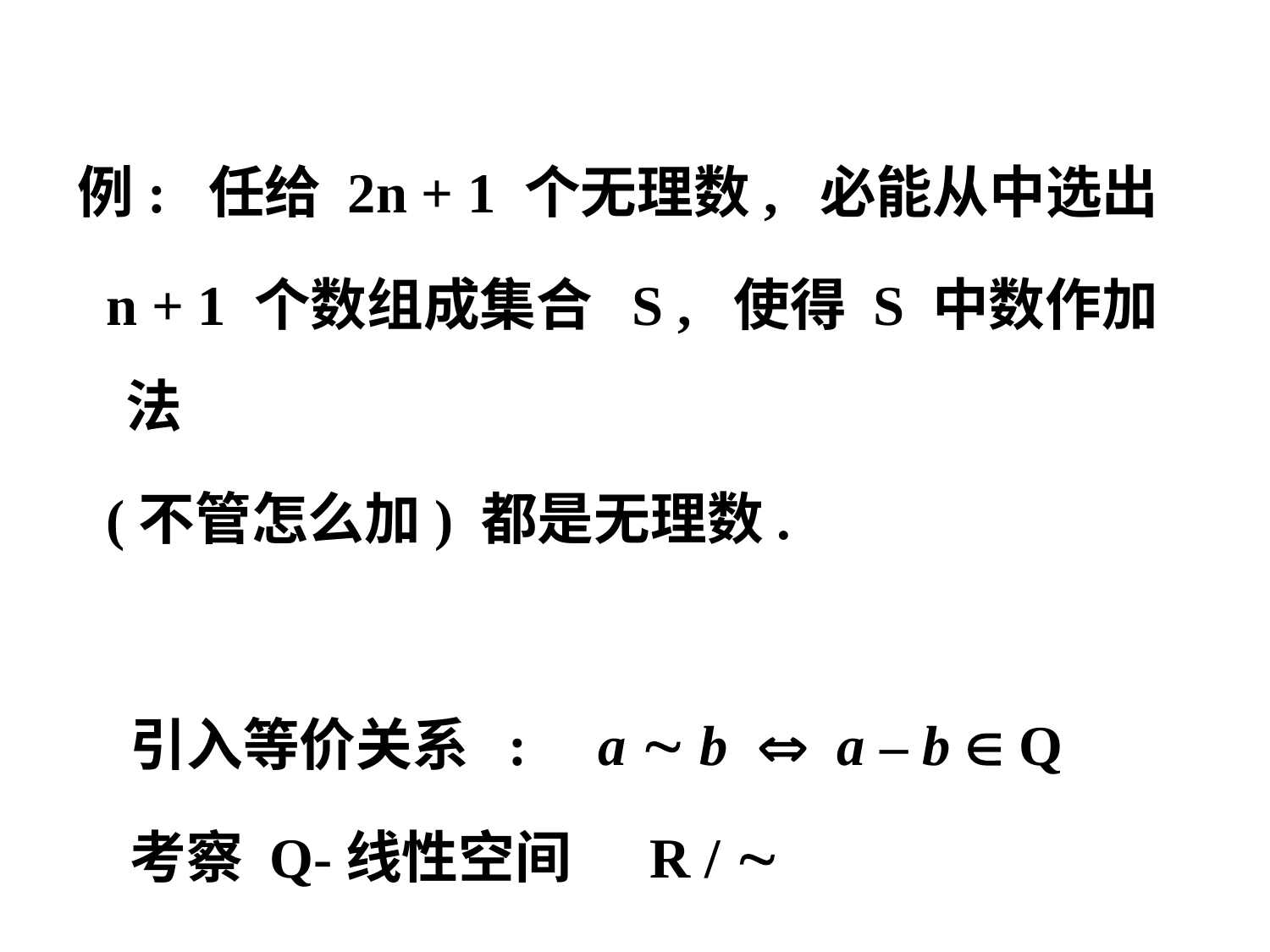

例:  任给 2n + 1 个无理数,  必能从中选出
  n + 1 个数组成集合  S ,  使得 S 中数作加法
  (不管怎么加) 都是无理数.

   引入等价关系  :     a ∼ b  ⇔  a – b ∈ Q
   考察 Q-线性空间     R / ∼